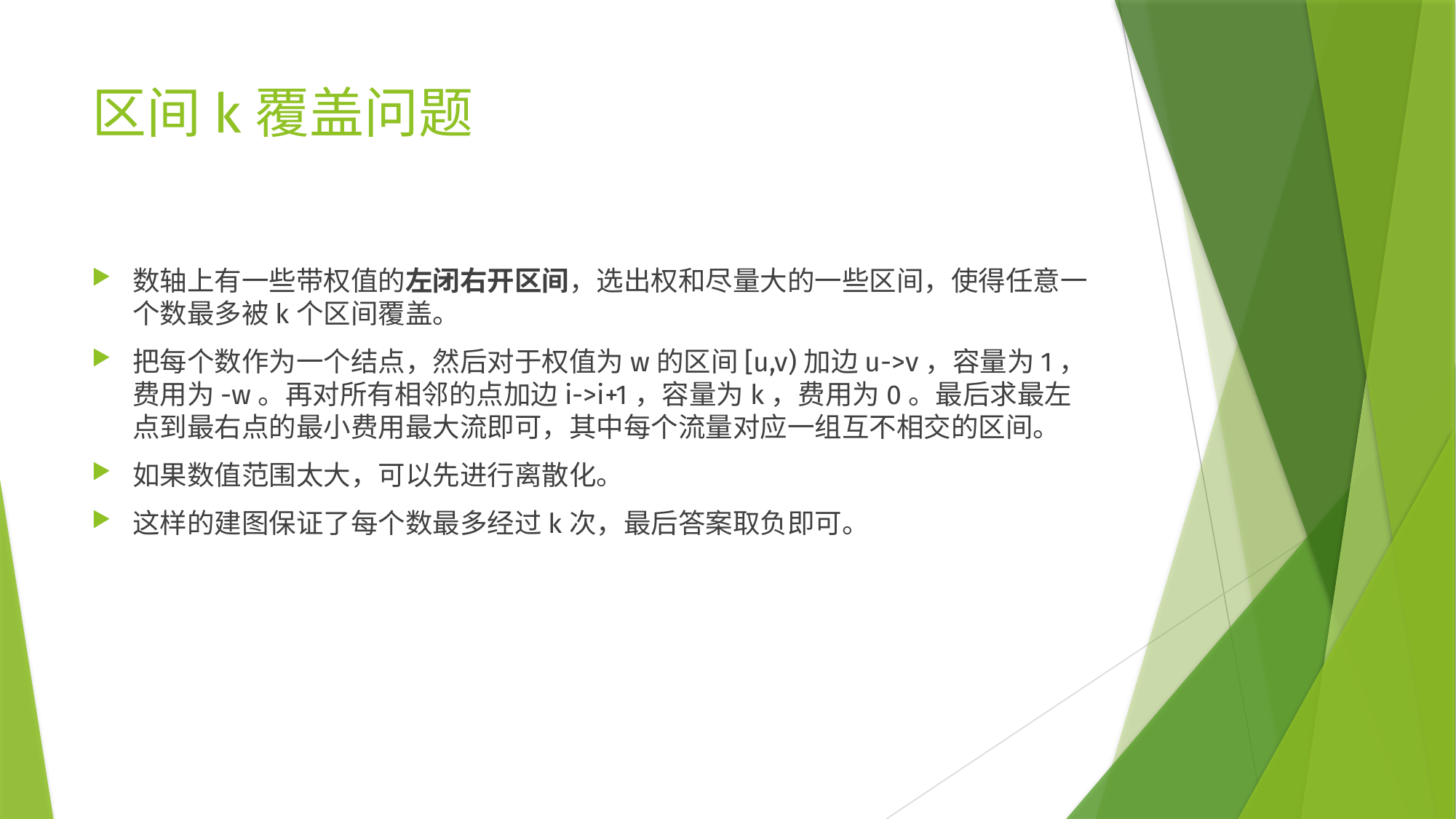

# 区间k覆盖问题
数轴上有一些带权值的左闭右开区间，选出权和尽量大的一些区间，使得任意一个数最多被k个区间覆盖。
把每个数作为一个结点，然后对于权值为w的区间[u,v)加边u->v，容量为1，费用为-w。再对所有相邻的点加边i->i+1，容量为k，费用为0。最后求最左点到最右点的最小费用最大流即可，其中每个流量对应一组互不相交的区间。
如果数值范围太大，可以先进行离散化。
这样的建图保证了每个数最多经过k次，最后答案取负即可。